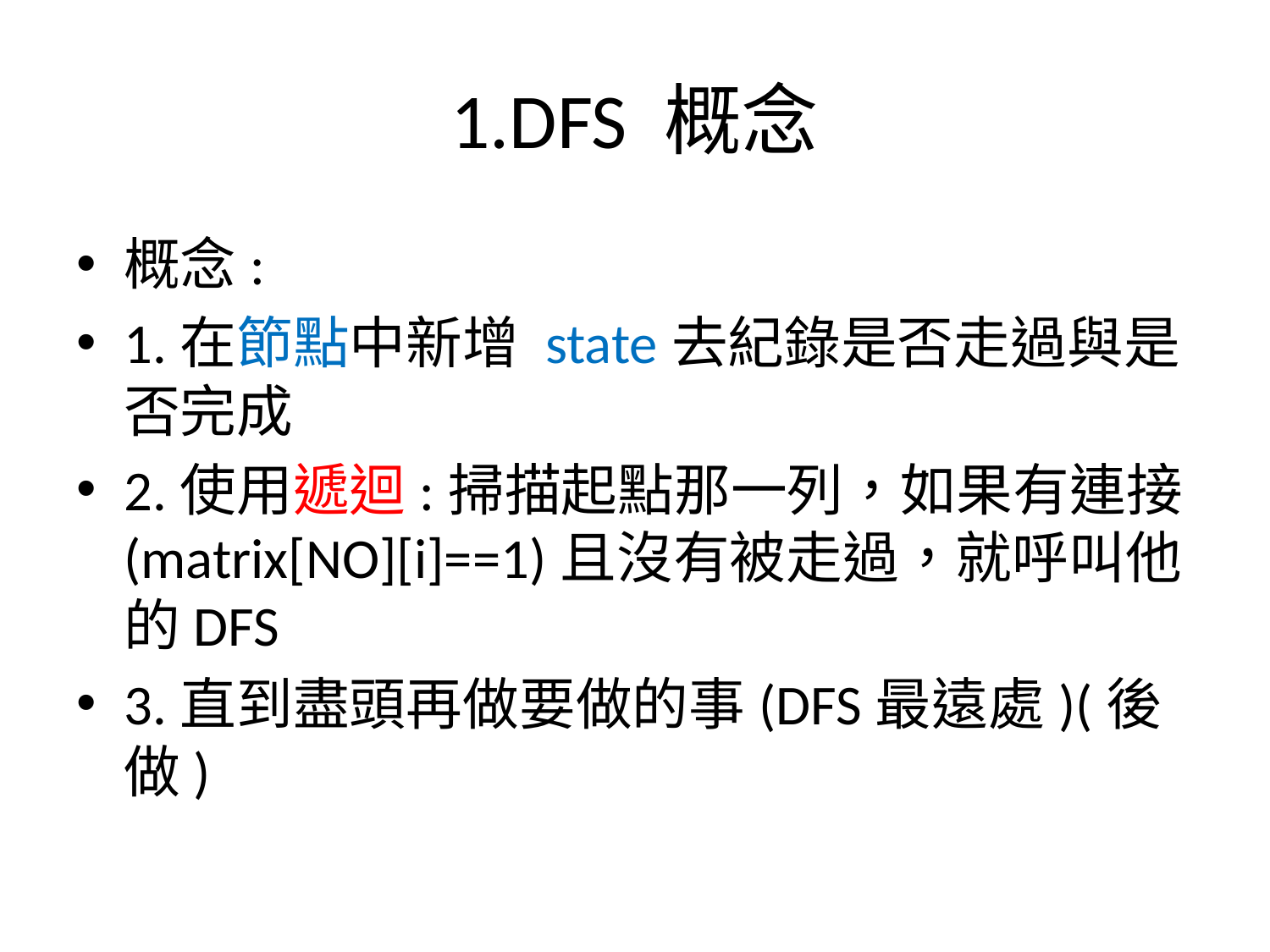

# 1.DFS 概念
概念:
1.在節點中新增 state去紀錄是否走過與是否完成
2.使用遞迴:掃描起點那一列，如果有連接(matrix[NO][i]==1)且沒有被走過，就呼叫他的DFS
3.直到盡頭再做要做的事(DFS最遠處)(後做)